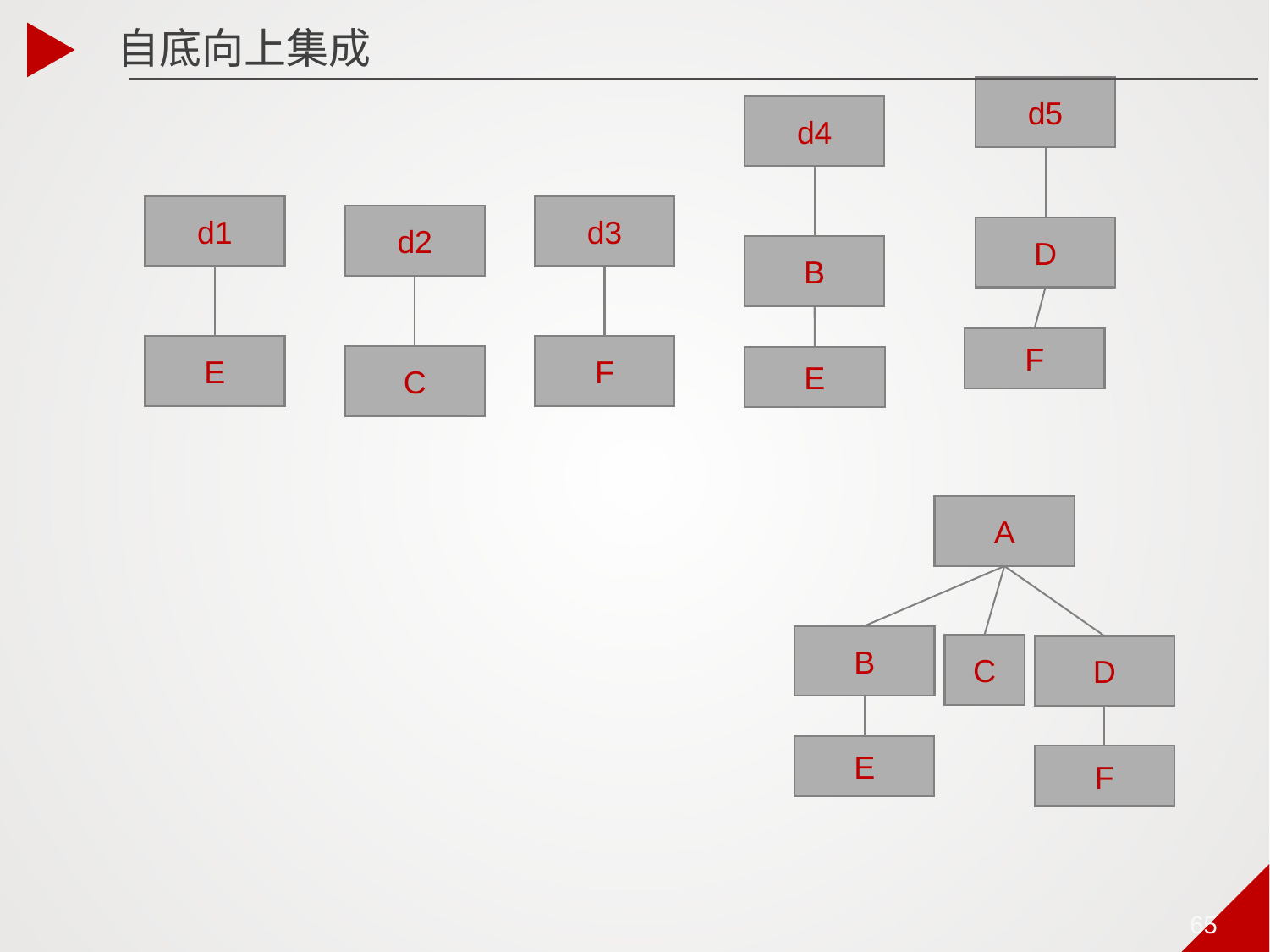

自底向上集成

d5
D
d4
B
E
d3
F
d1
d2
F
E
C
A
B
C
D
E
F